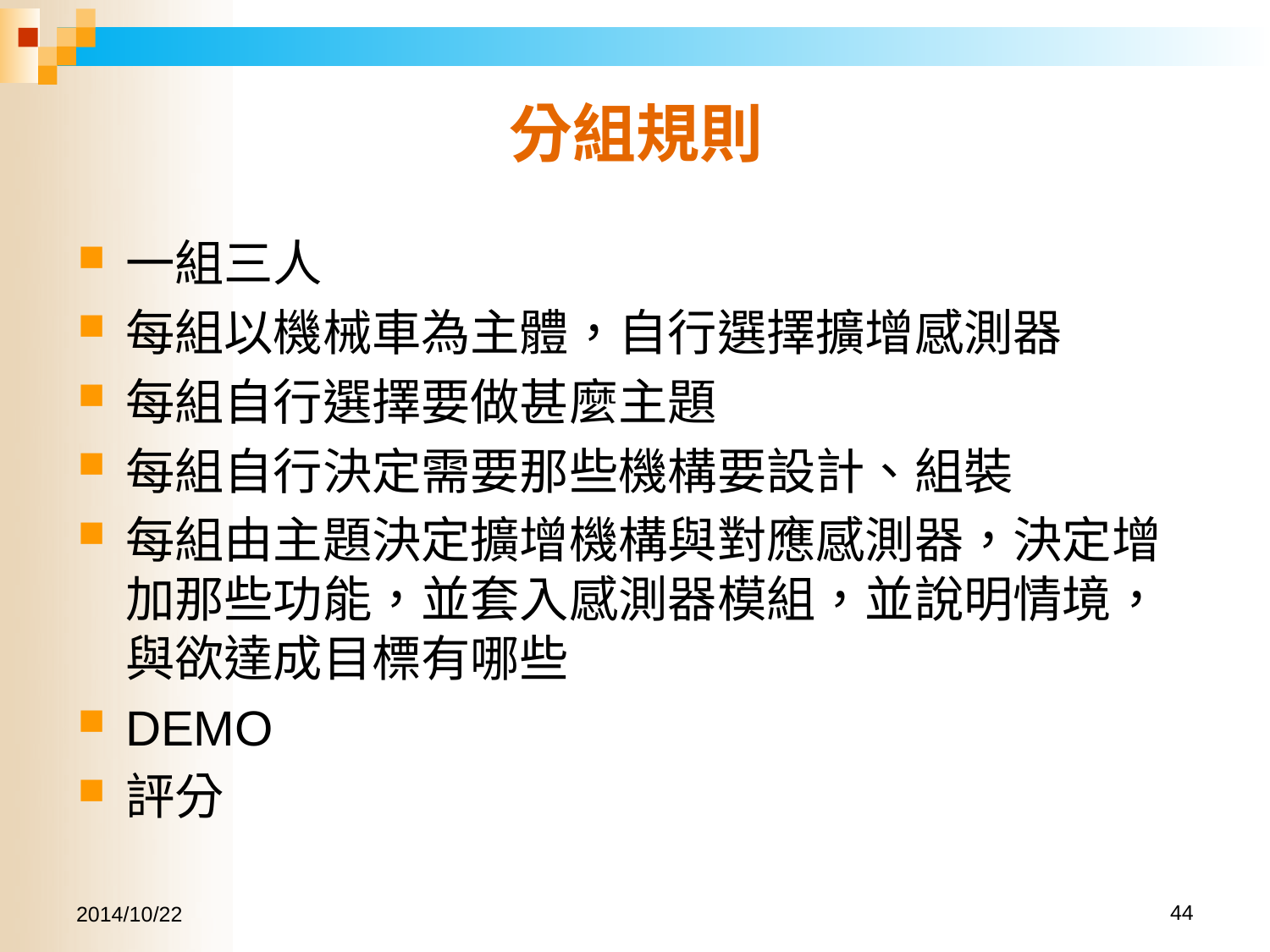

# 分組規則
一組三人
每組以機械車為主體，自行選擇擴增感測器
每組自行選擇要做甚麼主題
每組自行決定需要那些機構要設計、組裝
每組由主題決定擴增機構與對應感測器，決定增加那些功能，並套入感測器模組，並說明情境，與欲達成目標有哪些
DEMO
評分

2014/10/22
44